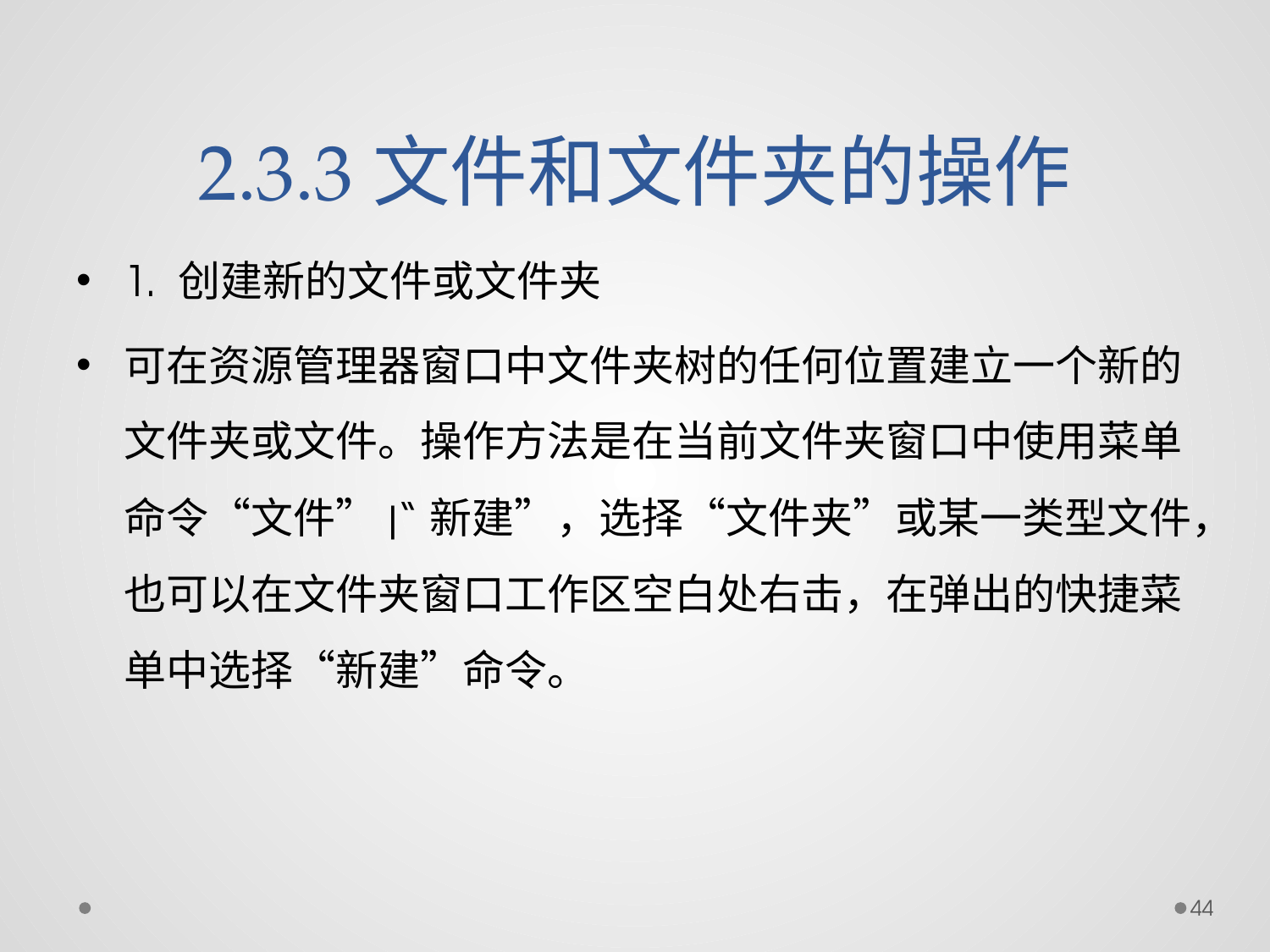

# 2.3.3文件和文件夹的操作
1. 创建新的文件或文件夹
可在资源管理器窗口中文件夹树的任何位置建立一个新的文件夹或文件。操作方法是在当前文件夹窗口中使用菜单命令“文件”|“新建”，选择“文件夹”或某一类型文件，也可以在文件夹窗口工作区空白处右击，在弹出的快捷菜单中选择“新建”命令。

44